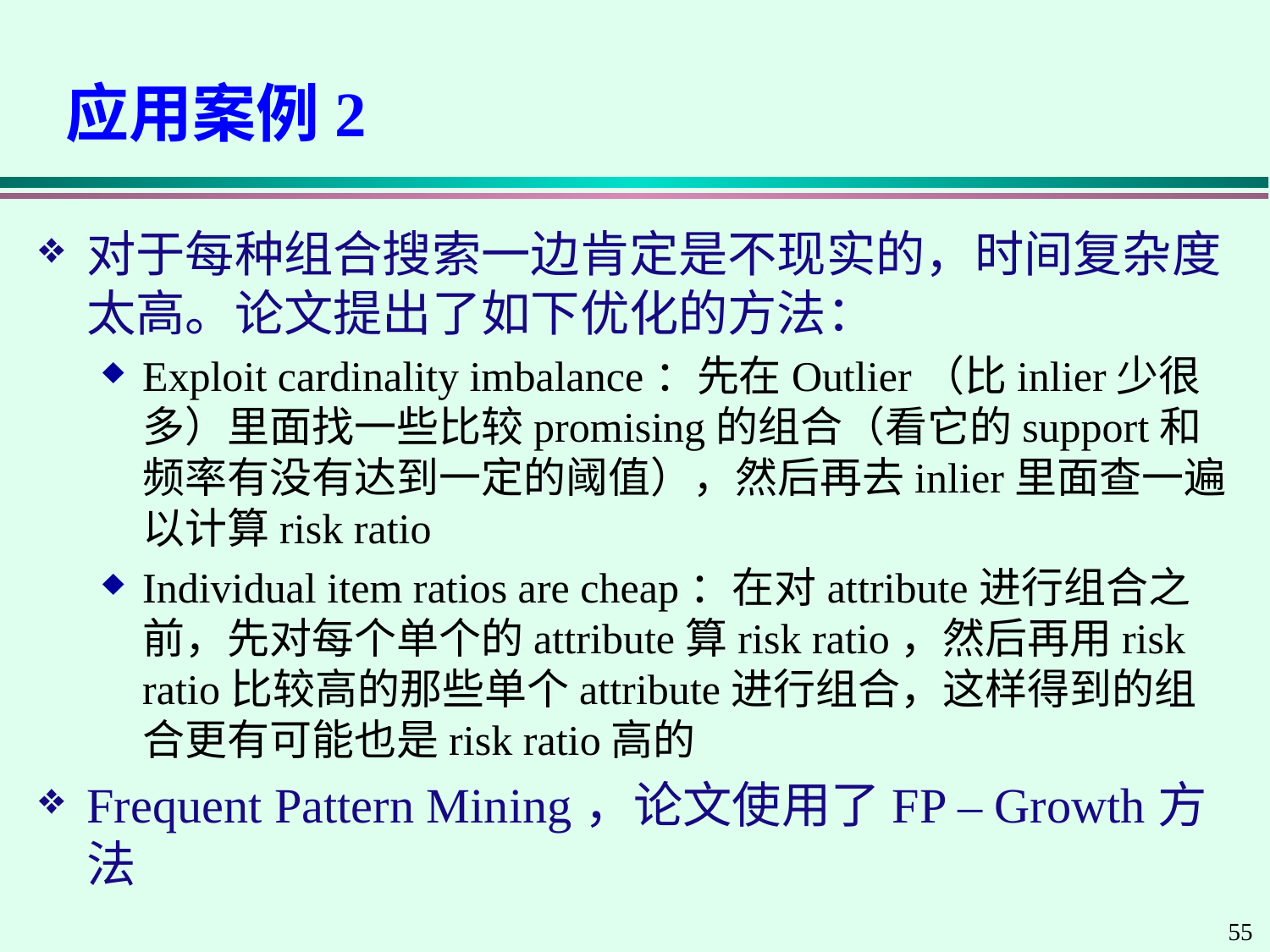

# 应用案例2
对于每种组合搜索一边肯定是不现实的，时间复杂度太高。论文提出了如下优化的方法：
Exploit cardinality imbalance：先在Outlier（比inlier少很多）里面找一些比较promising的组合（看它的support和频率有没有达到一定的阈值），然后再去inlier里面查一遍以计算risk ratio
Individual item ratios are cheap：在对attribute进行组合之前，先对每个单个的attribute算risk ratio，然后再用risk ratio比较高的那些单个attribute进行组合，这样得到的组合更有可能也是risk ratio高的
Frequent Pattern Mining，论文使用了FP – Growth方法